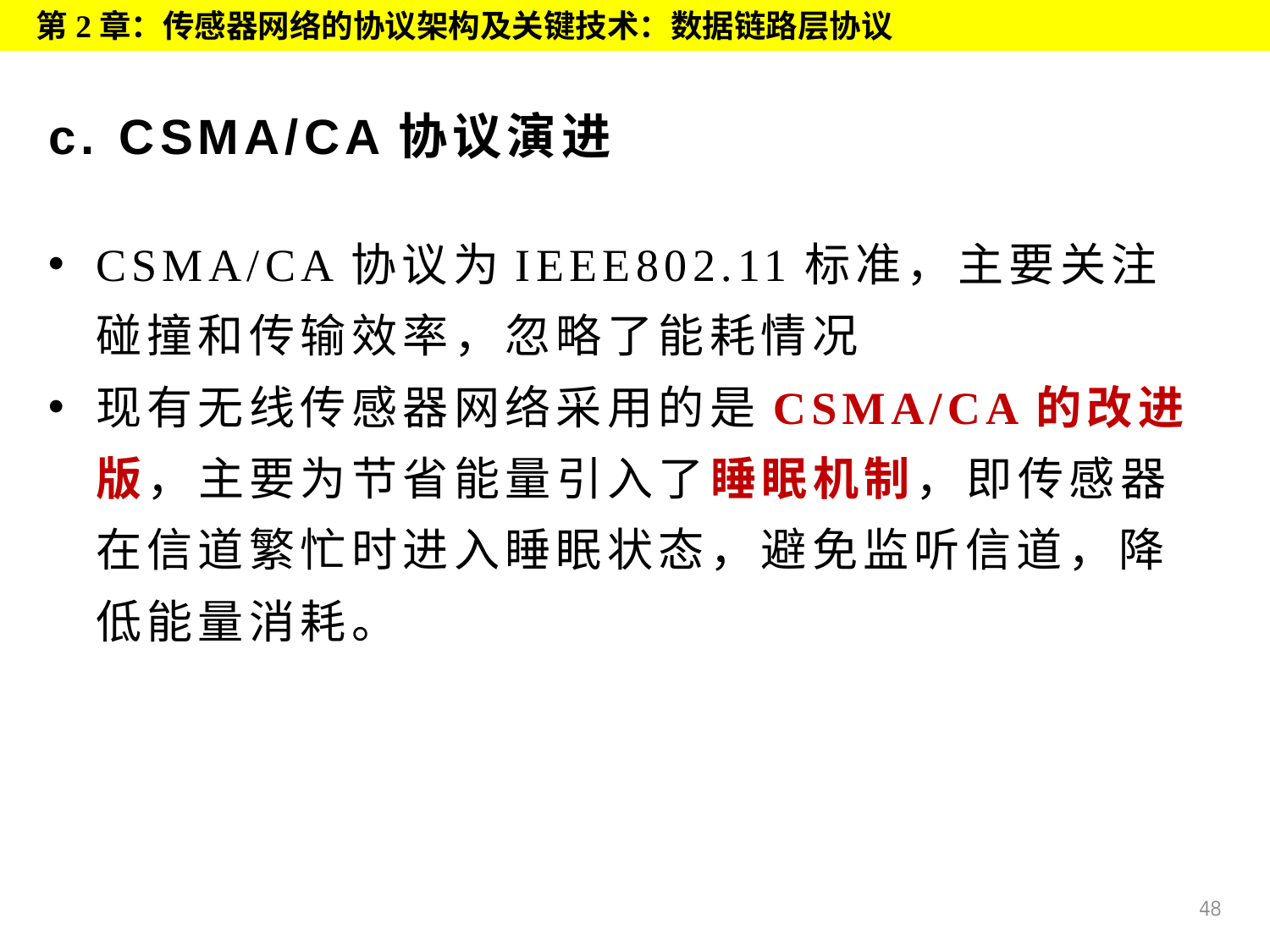

第2章：传感器网络的协议架构及关键技术：数据链路层协议
# c. CSMA/CA协议演进
CSMA/CA协议为IEEE802.11标准，主要关注碰撞和传输效率，忽略了能耗情况
现有无线传感器网络采用的是CSMA/CA的改进版，主要为节省能量引入了睡眠机制，即传感器在信道繁忙时进入睡眠状态，避免监听信道，降低能量消耗。

48